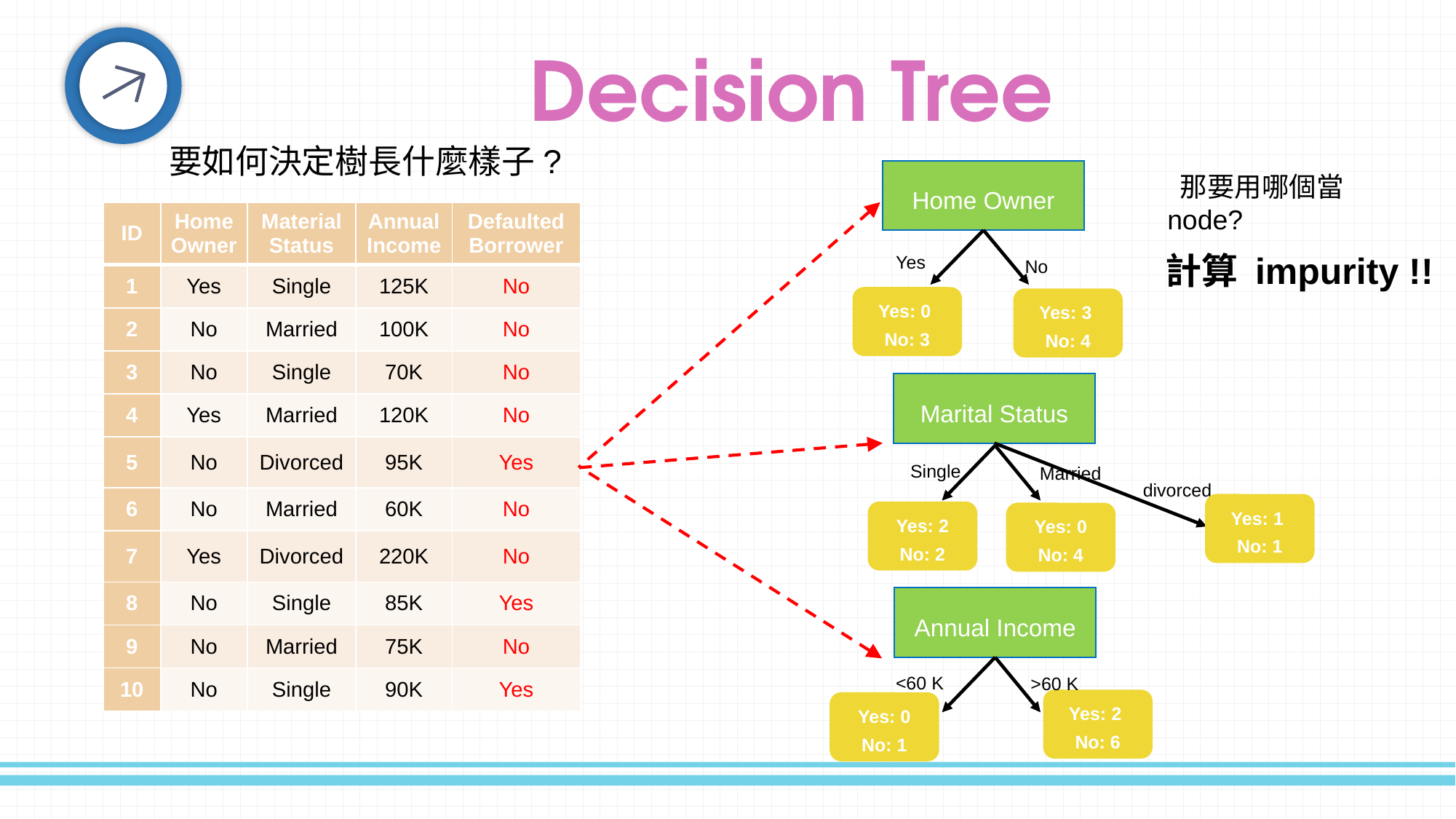

Decision Tree
要如何決定樹長什麼樣子?
Home Owner
 那要用哪個當 node?
| ID | Home Owner | Material Status | Annual Income | Defaulted Borrower |
| --- | --- | --- | --- | --- |
| 1 | Yes | Single | 125K | No |
| 2 | No | Married | 100K | No |
| 3 | No | Single | 70K | No |
| 4 | Yes | Married | 120K | No |
| 5 | No | Divorced | 95K | Yes |
| 6 | No | Married | 60K | No |
| 7 | Yes | Divorced | 220K | No |
| 8 | No | Single | 85K | Yes |
| 9 | No | Married | 75K | No |
| 10 | No | Single | 90K | Yes |

Yes
 計算 impurity !!
No
Yes: 0
No: 3
Yes: 3
No: 4
Marital Status

Single
Married
divorced

Yes: 1
No: 1
Yes: 2
No: 2
Yes: 0
No: 4
Annual Income
<60 K
>60 K
Yes: 2
No: 6
Yes: 0
No: 1